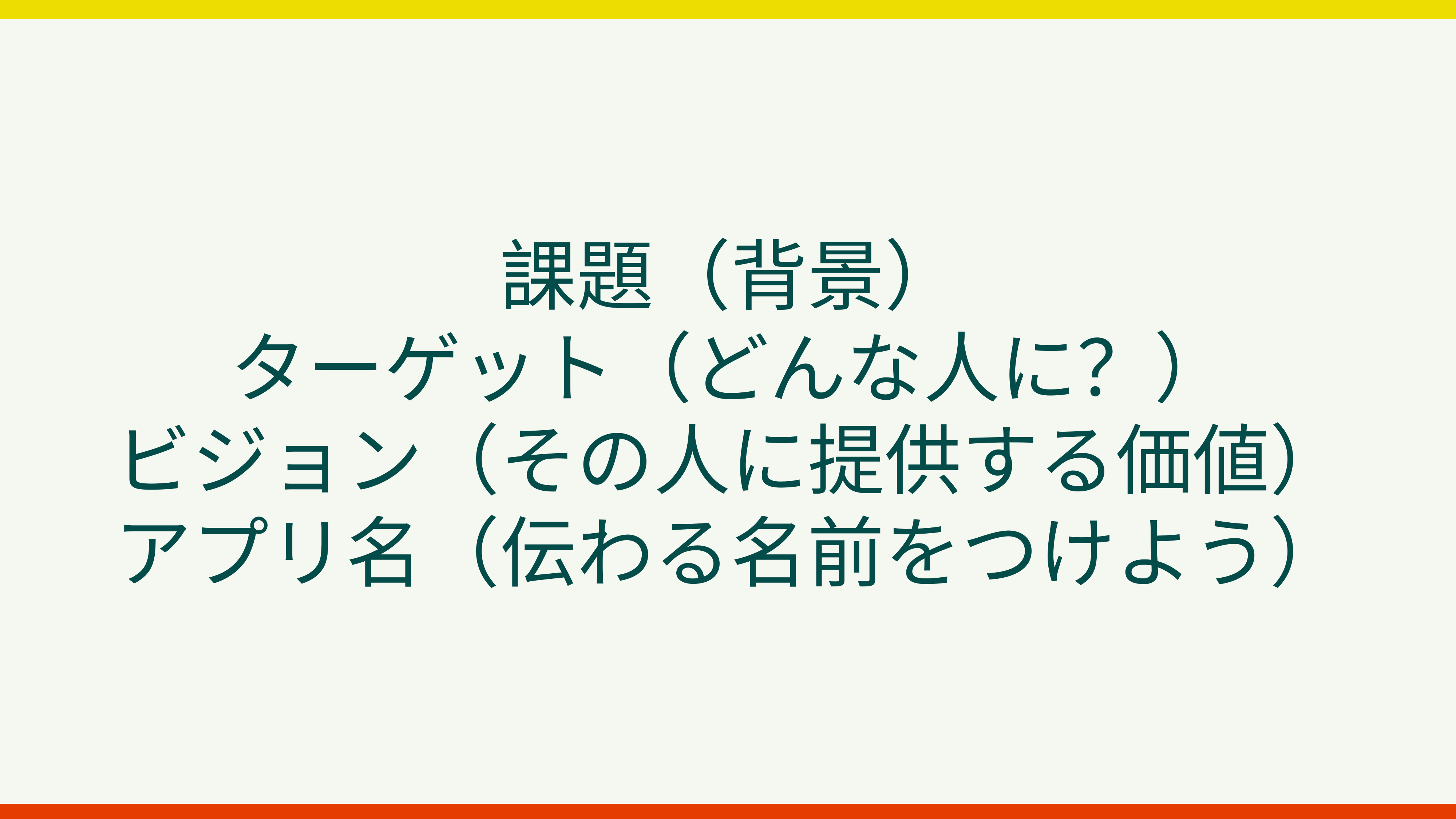

# 課題（背景）
ターゲット（どんな人に？）
ビジョン（その人に提供する価値）
アプリ名（伝わる名前をつけよう）